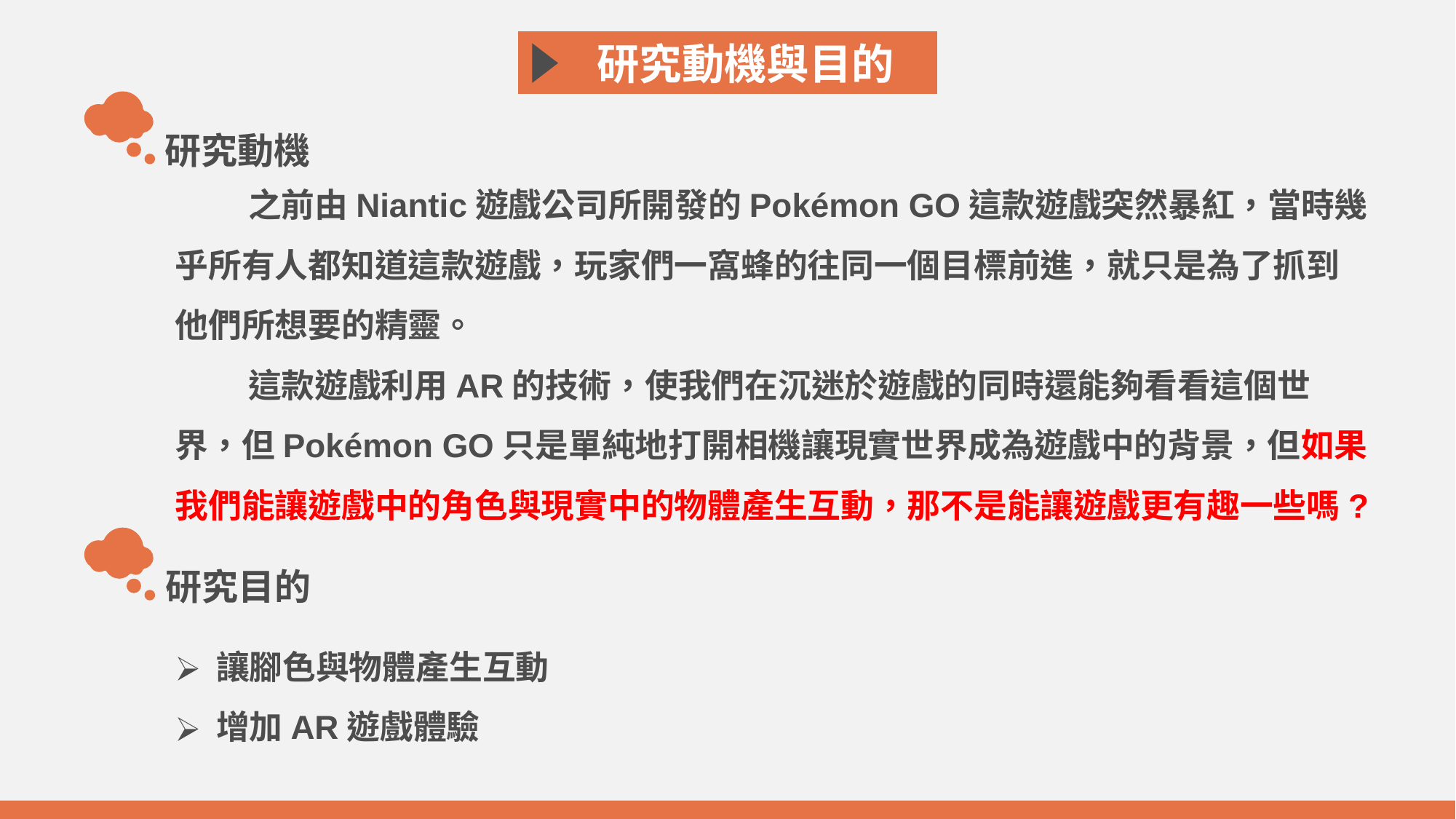

研究動機與目的

研究動機
       之前由Niantic遊戲公司所開發的Pokémon GO這款遊戲突然暴紅，當時幾乎所有人都知道這款遊戲，玩家們一窩蜂的往同一個目標前進，就只是為了抓到他們所想要的精靈。
       這款遊戲利用AR的技術，使我們在沉迷於遊戲的同時還能夠看看這個世界，但Pokémon GO只是單純地打開相機讓現實世界成為遊戲中的背景，但如果我們能讓遊戲中的角色與現實中的物體產生互動，那不是能讓遊戲更有趣一些嗎?

研究目的
讓腳色與物體產生互動
增加AR遊戲體驗